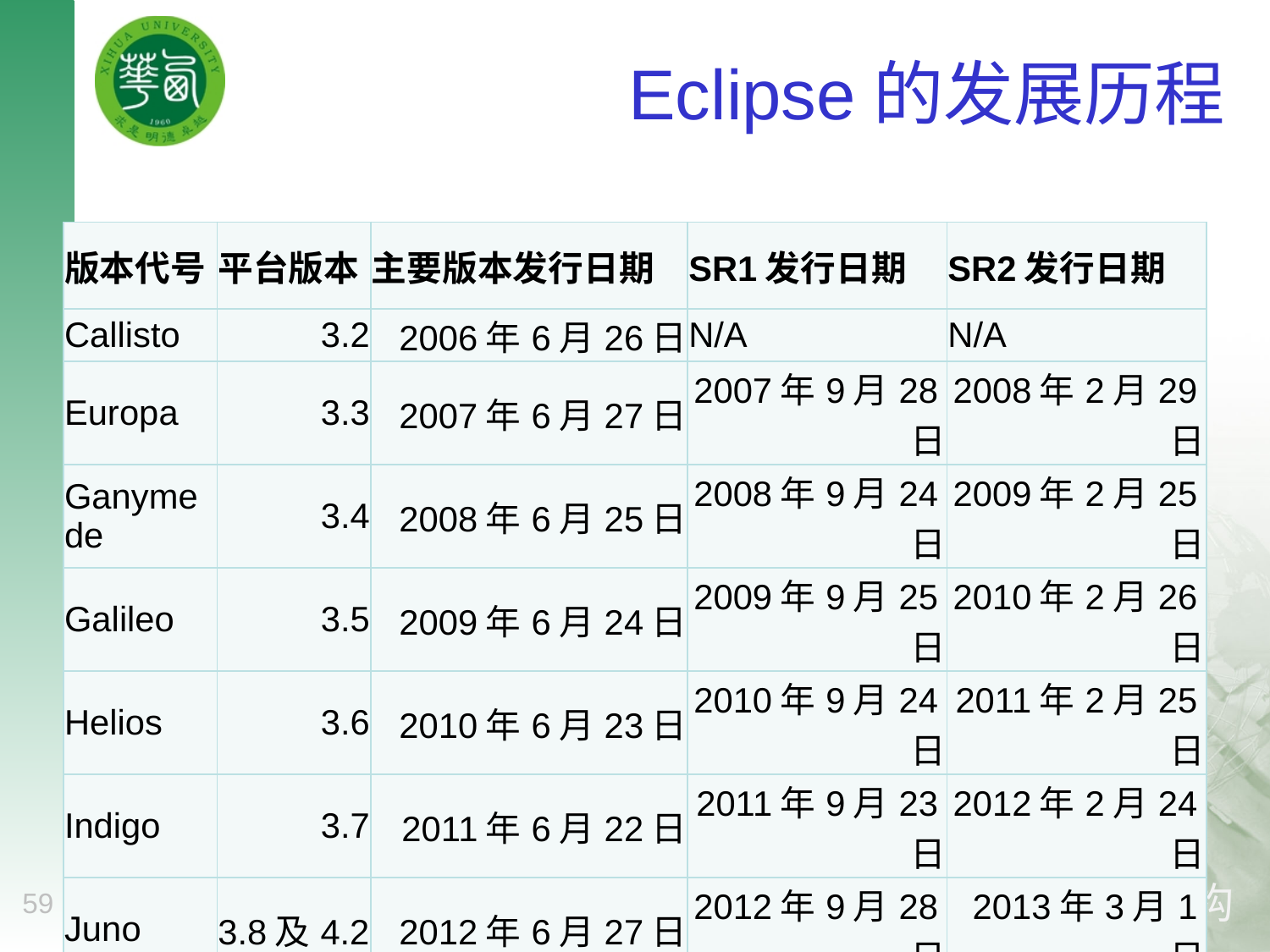

# Eclipse的发展历程
| 版本代号 | 平台版本 | 主要版本发行日期 | SR1发行日期 | SR2发行日期 |
| --- | --- | --- | --- | --- |
| Callisto | 3.2 | 2006年6月26日 | N/A | N/A |
| Europa | 3.3 | 2007年6月27日 | 2007年9月28日 | 2008年2月29日 |
| Ganymede | 3.4 | 2008年6月25日 | 2008年9月24日 | 2009年2月25日 |
| Galileo | 3.5 | 2009年6月24日 | 2009年9月25日 | 2010年2月26日 |
| Helios | 3.6 | 2010年6月23日 | 2010年9月24日 | 2011年2月25日 |
| Indigo | 3.7 | 2011年6月22日 | 2011年9月23日 | 2012年2月24日 |
| Juno | 3.8及4.2 | 2012年6月27日 | 2012年9月28日 | 2013年3月1日 |
| Kepler | 4.3 | 2013年6月26日 | 2013年9月27日 | 2014年2月28日 |
| Luna | 4.4 | 2014年6月25日 | 2014年9月25日 | 2015年2月27日 |
| Mars | 4.5 | 2015年6月25日 | N/A | N/A |
59